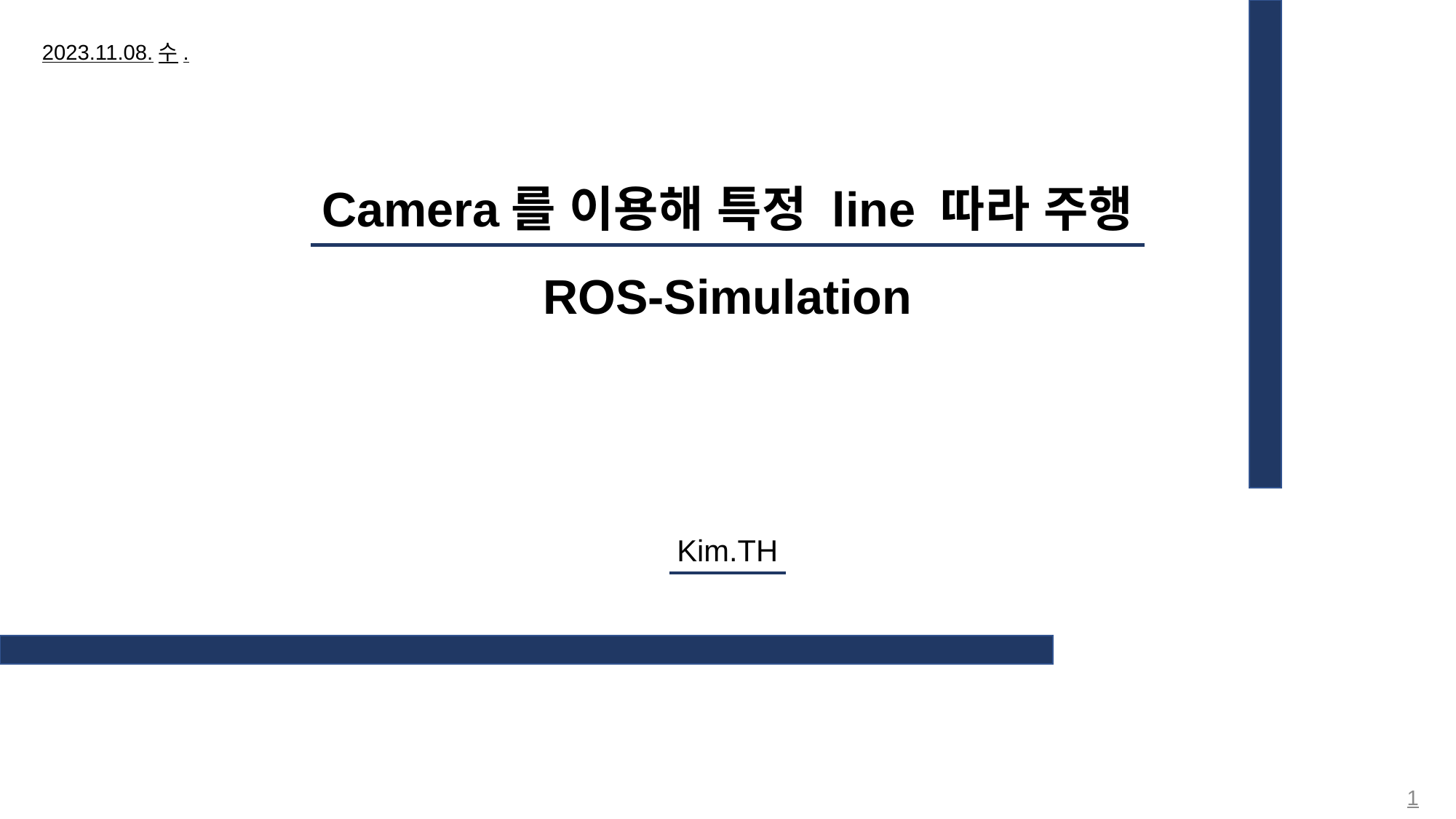

2023.11.08.수.
Camera를 이용해 특정 line 따라 주행
ROS-Simulation
Kim.TH

1